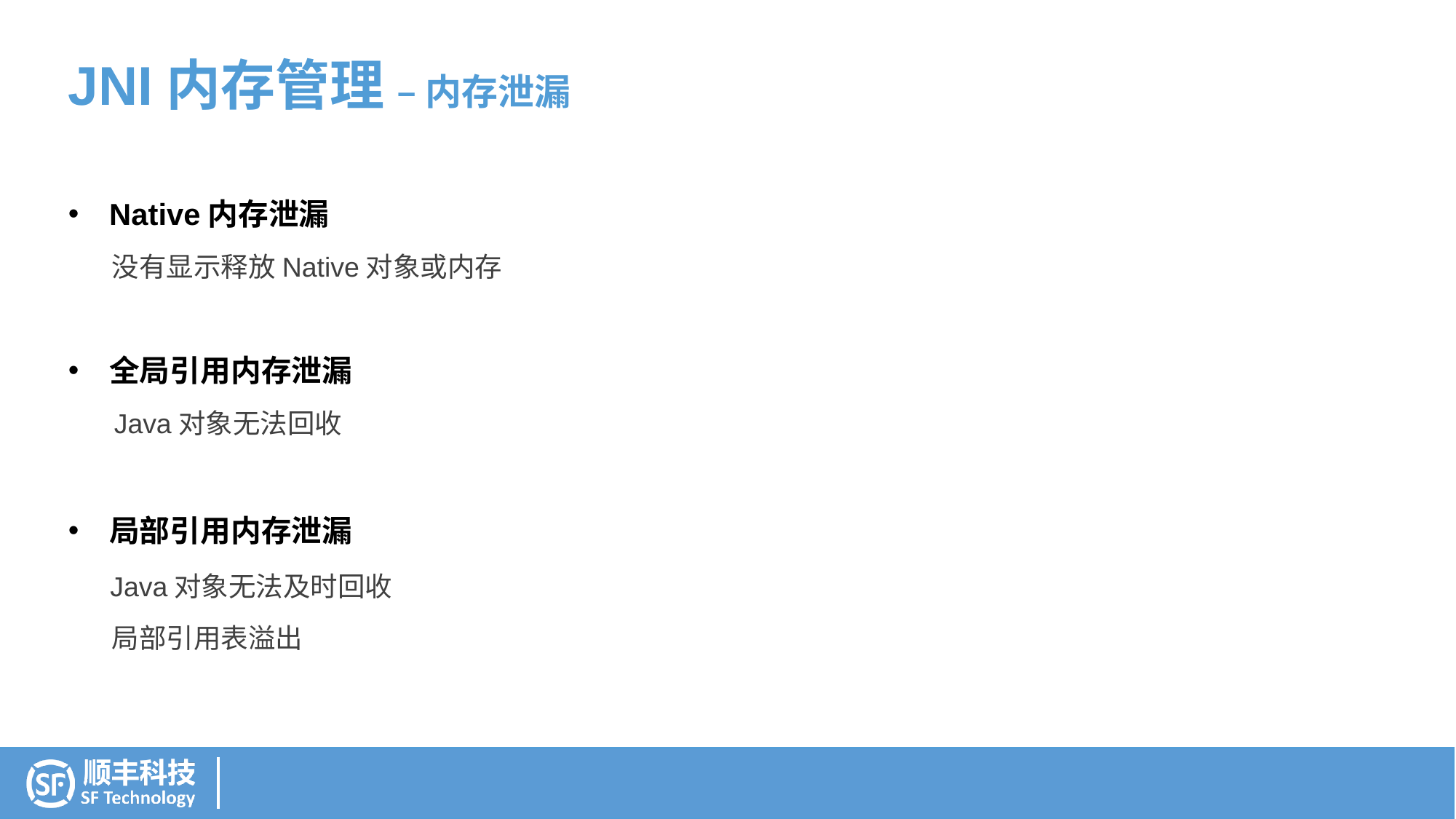

JNI内存管理 – 内存泄漏
Native内存泄漏
      没有显示释放Native对象或内存

全局引用内存泄漏
      Java对象无法回收

局部引用内存泄漏
     Java对象无法及时回收
      局部引用表溢出